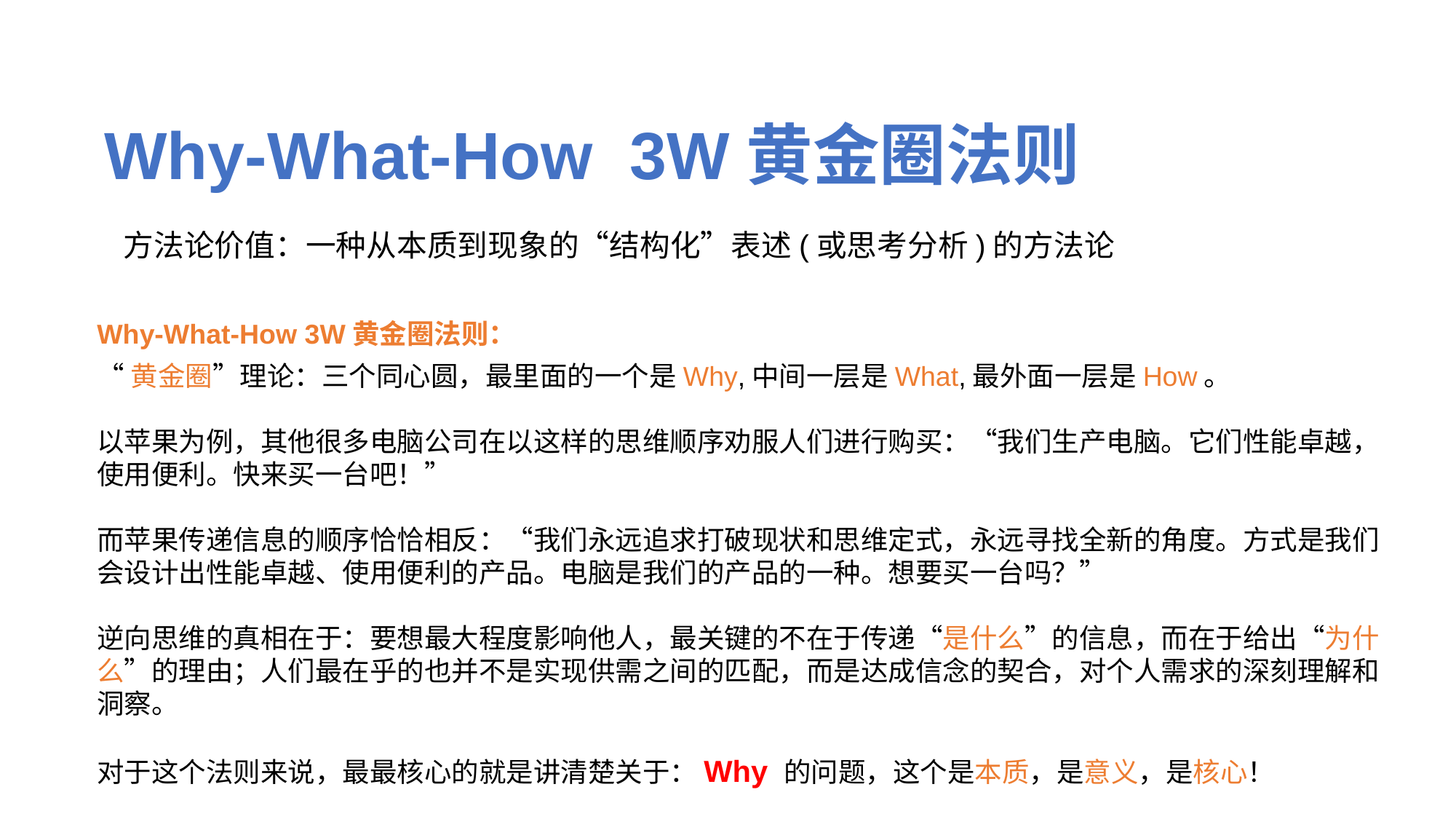

Why-What-How  3W黄金圈法则
方法论价值：一种从本质到现象的“结构化”表述(或思考分析)的方法论
Why-What-How 3W黄金圈法则：
“黄金圈”理论：三个同心圆，最里面的一个是Why,中间一层是What,最外面一层是How。

以苹果为例，其他很多电脑公司在以这样的思维顺序劝服人们进行购买：“我们生产电脑。它们性能卓越，使用便利。快来买一台吧！”

而苹果传递信息的顺序恰恰相反：“我们永远追求打破现状和思维定式，永远寻找全新的角度。方式是我们会设计出性能卓越、使用便利的产品。电脑是我们的产品的一种。想要买一台吗？”

逆向思维的真相在于：要想最大程度影响他人，最关键的不在于传递“是什么”的信息，而在于给出“为什么”的理由；人们最在乎的也并不是实现供需之间的匹配，而是达成信念的契合，对个人需求的深刻理解和洞察。

对于这个法则来说，最最核心的就是讲清楚关于：Why 的问题，这个是本质，是意义，是核心！